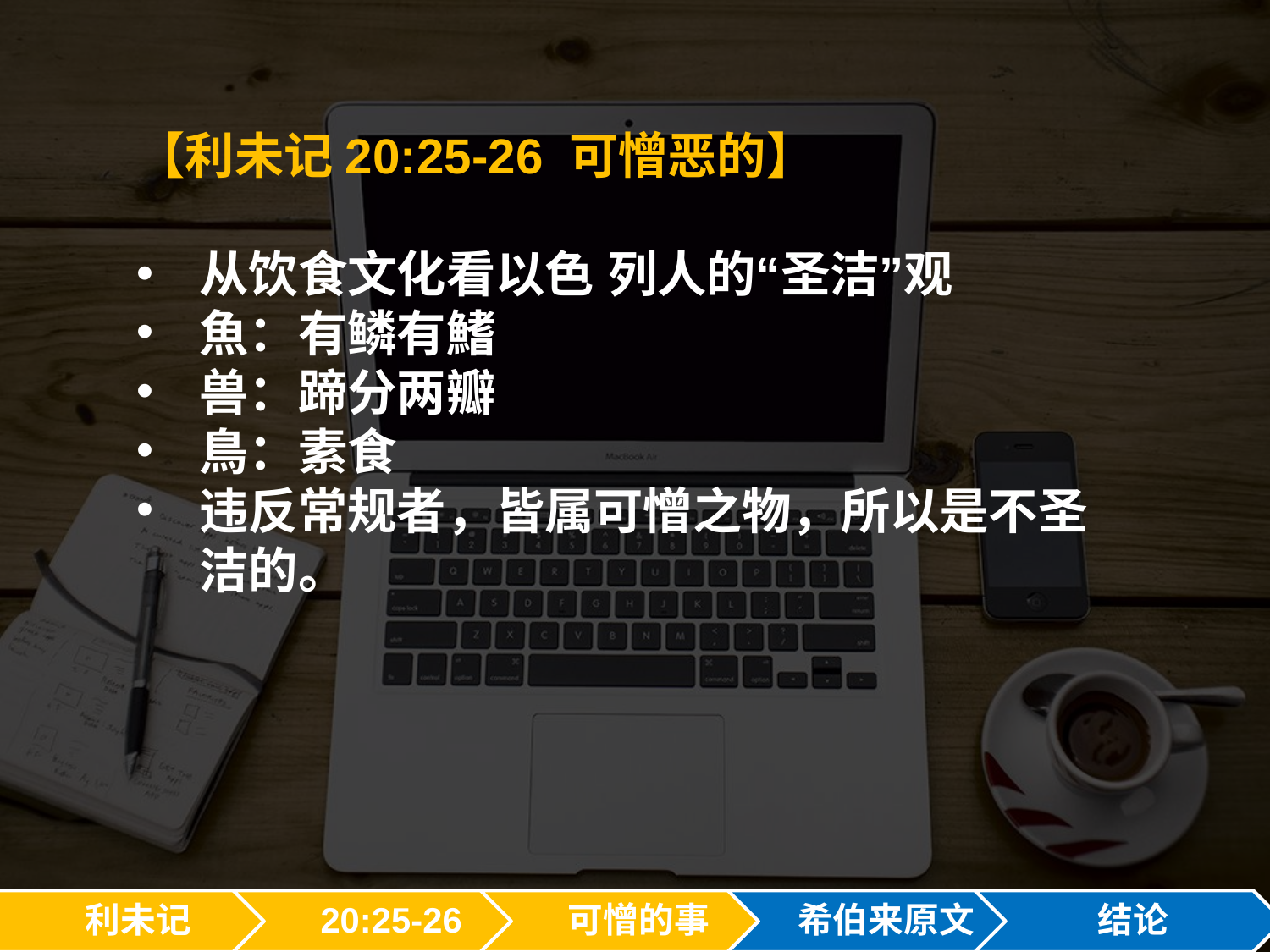

【利未记20:25-26 可憎恶的】

从饮食文化看以色 列人的“圣洁”观
魚：有鳞有鰭
兽：蹄分两瓣
鳥：素食
违反常规者，皆属可憎之物，所以是不圣洁的。

利未记
20:25-26
可憎的事
希伯来原文
结论